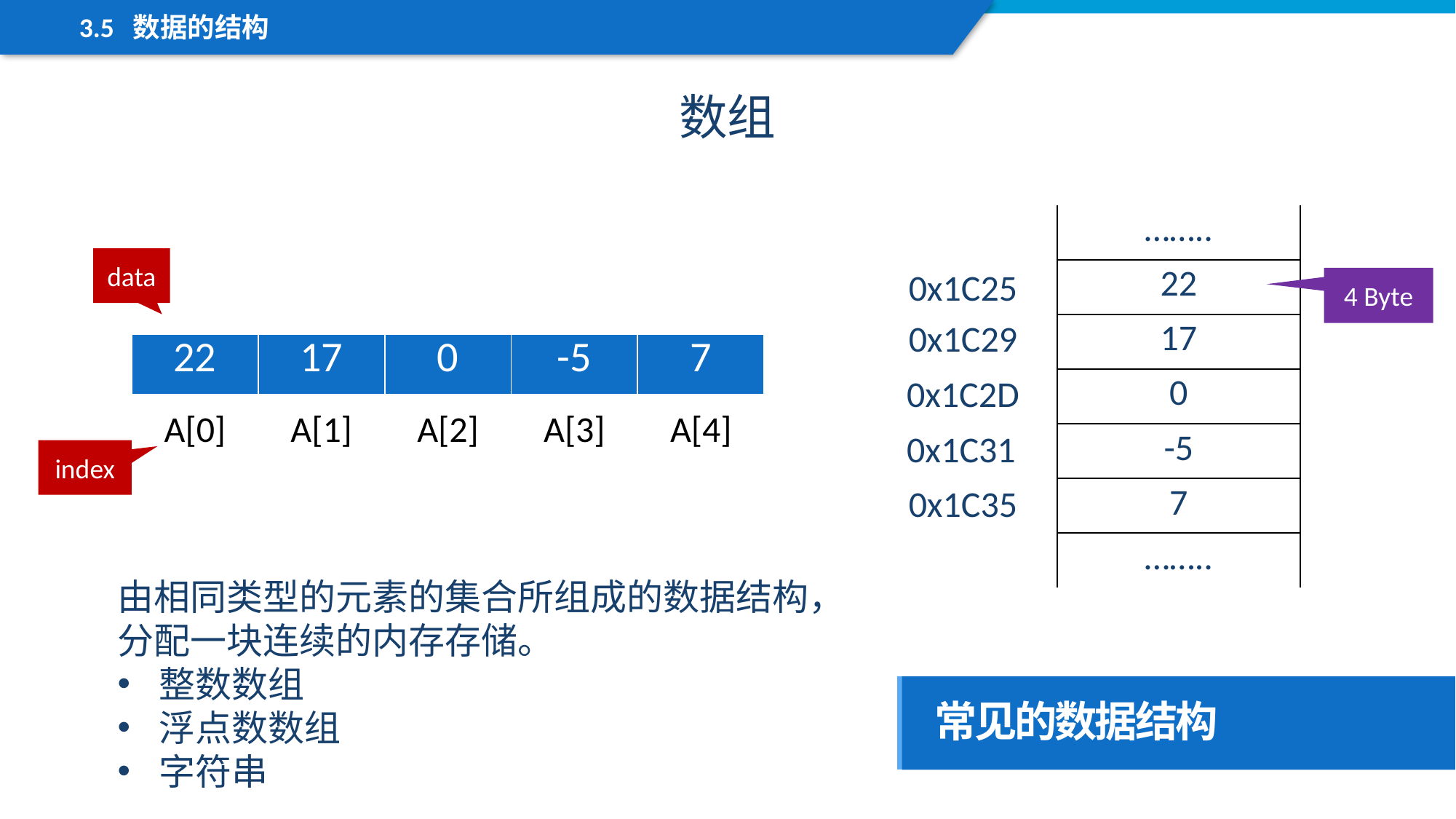

3.5  数据的结构
数组
| …….. |
| --- |
| 22 |
| 17 |
| 0 |
| -5 |
| 7 |
| …….. |
data
0x1C25
4 Byte
0x1C29
| 22 | 17 | 0 | -5 | 7 |
| --- | --- | --- | --- | --- |
0x1C2D
| A[0] | A[1] | A[2] | A[3] | A[4] |
| --- | --- | --- | --- | --- |
0x1C31
index
0x1C35
由相同类型的元素的集合所组成的数据结构，分配一块连续的内存存储。
整数数组
浮点数数组
字符串
常见的数据结构